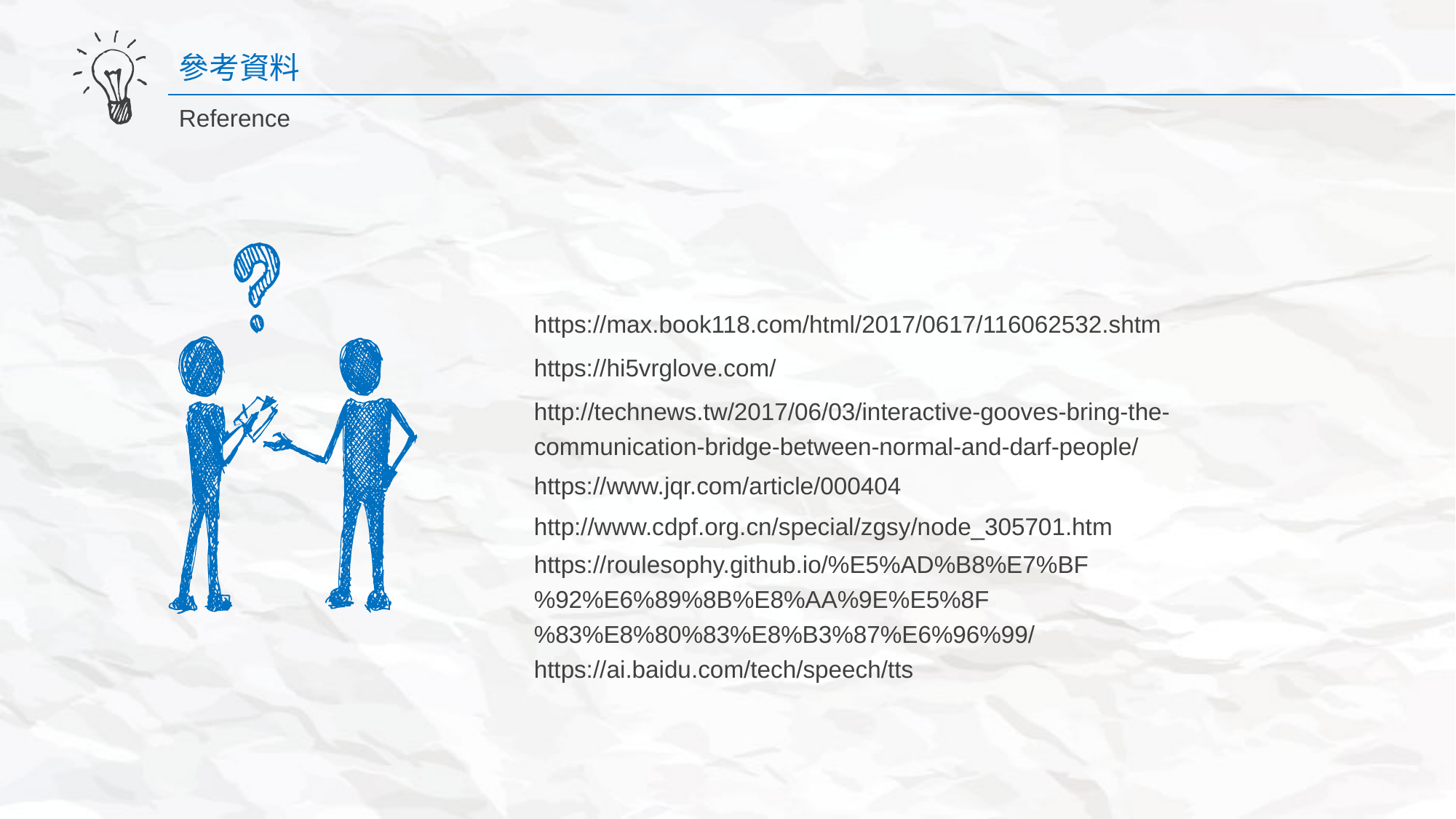

參考資料
Reference

https://max.book118.com/html/2017/0617/116062532.shtm
https://hi5vrglove.com/
http://technews.tw/2017/06/03/interactive-gooves-bring-the-communication-bridge-between-normal-and-darf-people/
https://www.jqr.com/article/000404
http://www.cdpf.org.cn/special/zgsy/node_305701.htm
https://roulesophy.github.io/%E5%AD%B8%E7%BF%92%E6%89%8B%E8%AA%9E%E5%8F%83%E8%80%83%E8%B3%87%E6%96%99/
https://ai.baidu.com/tech/speech/tts